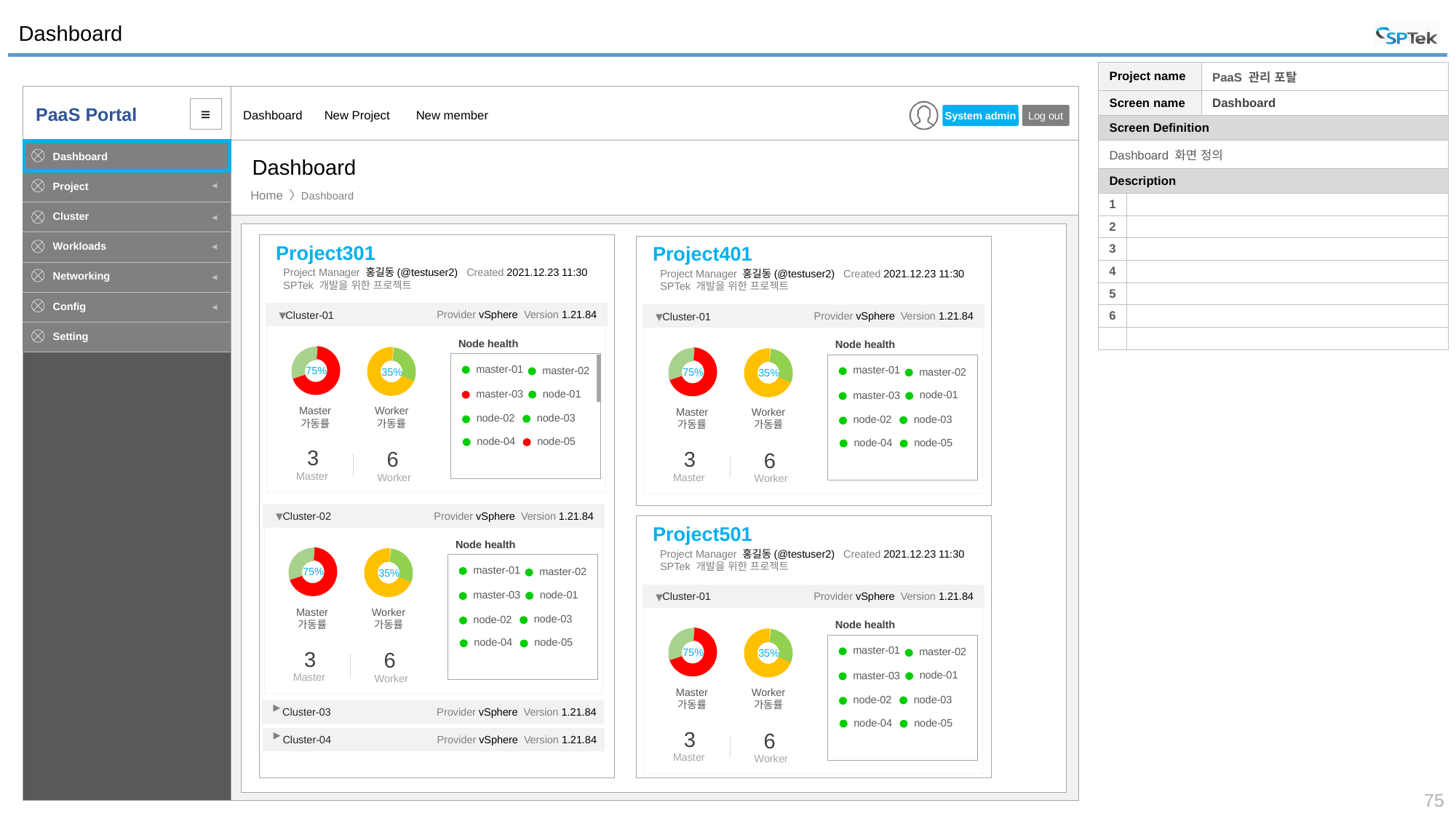

# Dashboard
| Project name |  | PaaS 관리 포탈 |
| --- | --- | --- |
| Screen name |  | Dashboard |
| Screen Definition |  |  |
| Dashboard 화면 정의 |  |  |
| Description |  |  |
| 1 |  |  |
| 2 |  |  |
| 3 |  |  |
| 4 |  |  |
| 5 |  |  |
| 6 |  |  |
|  |  |  |

Dashboard
Dashboard

Project301

Project401
Project Manager 홍길동(@testuser2)   Created 2021.12.23 11:30
SPTek 개발을 위한 프로젝트
Project Manager 홍길동(@testuser2)   Created 2021.12.23 11:30
SPTek 개발을 위한 프로젝트
▼
   Cluster-01

75%

35%
Master
가동률
Worker
가동률
Provider vSphere  Version 1.21.84
Node health

master-01

master-02

node-01

master-03

node-03

node-02

node-04

node-05

3
6
Master
Worker
▼
   Cluster-01

75%

35%
Master
가동률
Worker
가동률
Provider vSphere  Version 1.21.84
Node health

master-01

master-02

node-01

master-03

node-03

node-02

node-04

node-05

3
6
Master
Worker
▼
   Cluster-02

75%

35%
Master
가동률
Worker
가동률
Provider vSphere  Version 1.21.84
Node health

master-01

master-02

node-01

master-03

node-03

node-02

node-04

node-05

3
6
Master
Worker

Project501
Project Manager 홍길동(@testuser2)   Created 2021.12.23 11:30
SPTek 개발을 위한 프로젝트
▼
   Cluster-01

Provider vSphere  Version 1.21.84
Node health

75%

35%

master-01

master-02

node-01

master-03

Master
가동률
Worker
가동률
node-03

node-02

▼
   Cluster-03
Provider vSphere  Version 1.21.84
node-04

node-05

3
6
Master
Worker
▼
   Cluster-04
Provider vSphere  Version 1.21.84
75